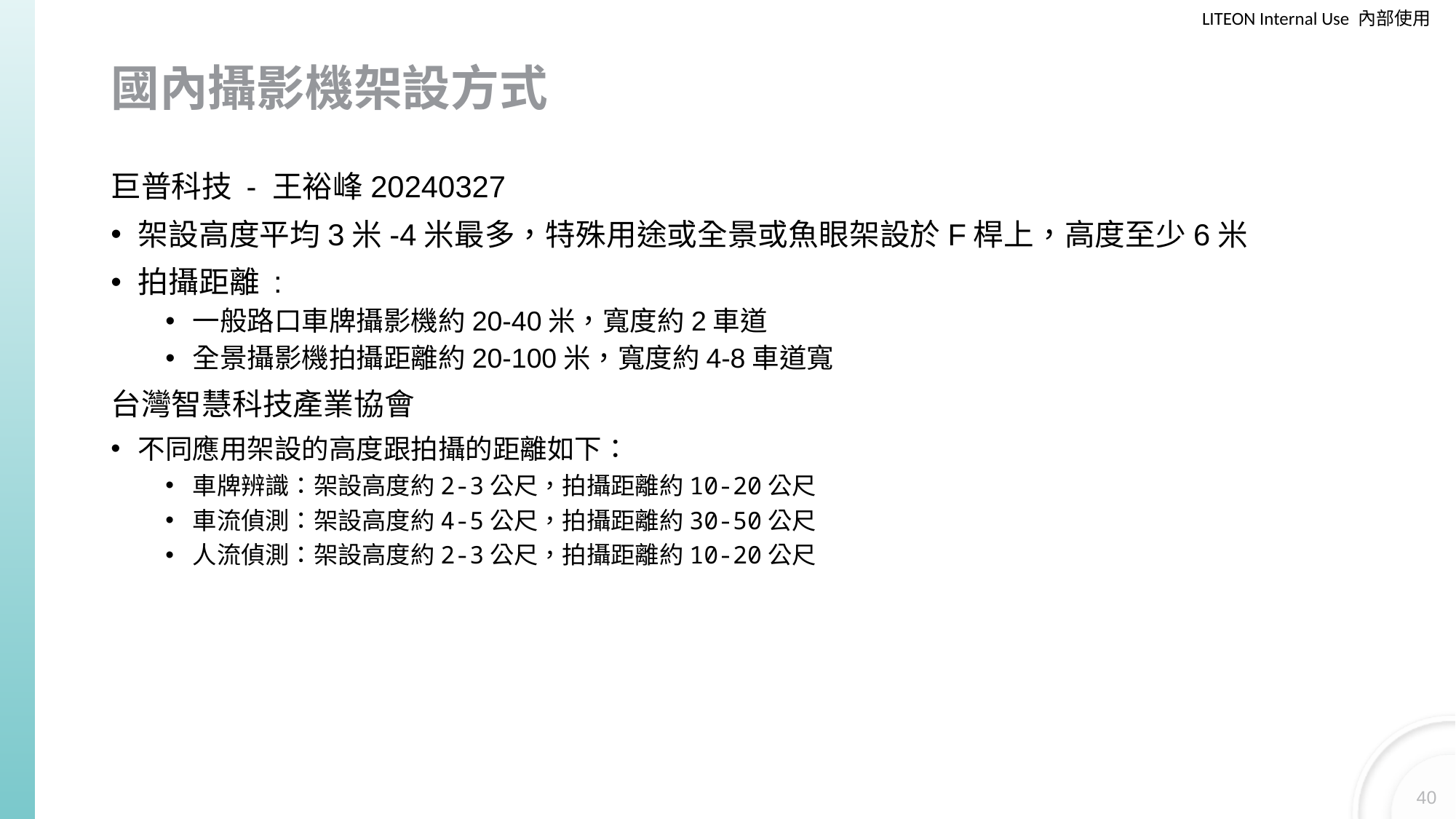

# 國內攝影機架設方式
巨普科技 - 王裕峰20240327
架設高度平均3米-4米最多，特殊用途或全景或魚眼架設於F桿上，高度至少6米
拍攝距離 :
一般路口車牌攝影機約20-40米，寬度約2車道
全景攝影機拍攝距離約20-100米，寬度約4-8車道寬
台灣智慧科技產業協會
不同應用架設的高度跟拍攝的距離如下：
車牌辨識：架設高度約2-3公尺，拍攝距離約10-20公尺
車流偵測：架設高度約4-5公尺，拍攝距離約30-50公尺
人流偵測：架設高度約2-3公尺，拍攝距離約10-20公尺

40